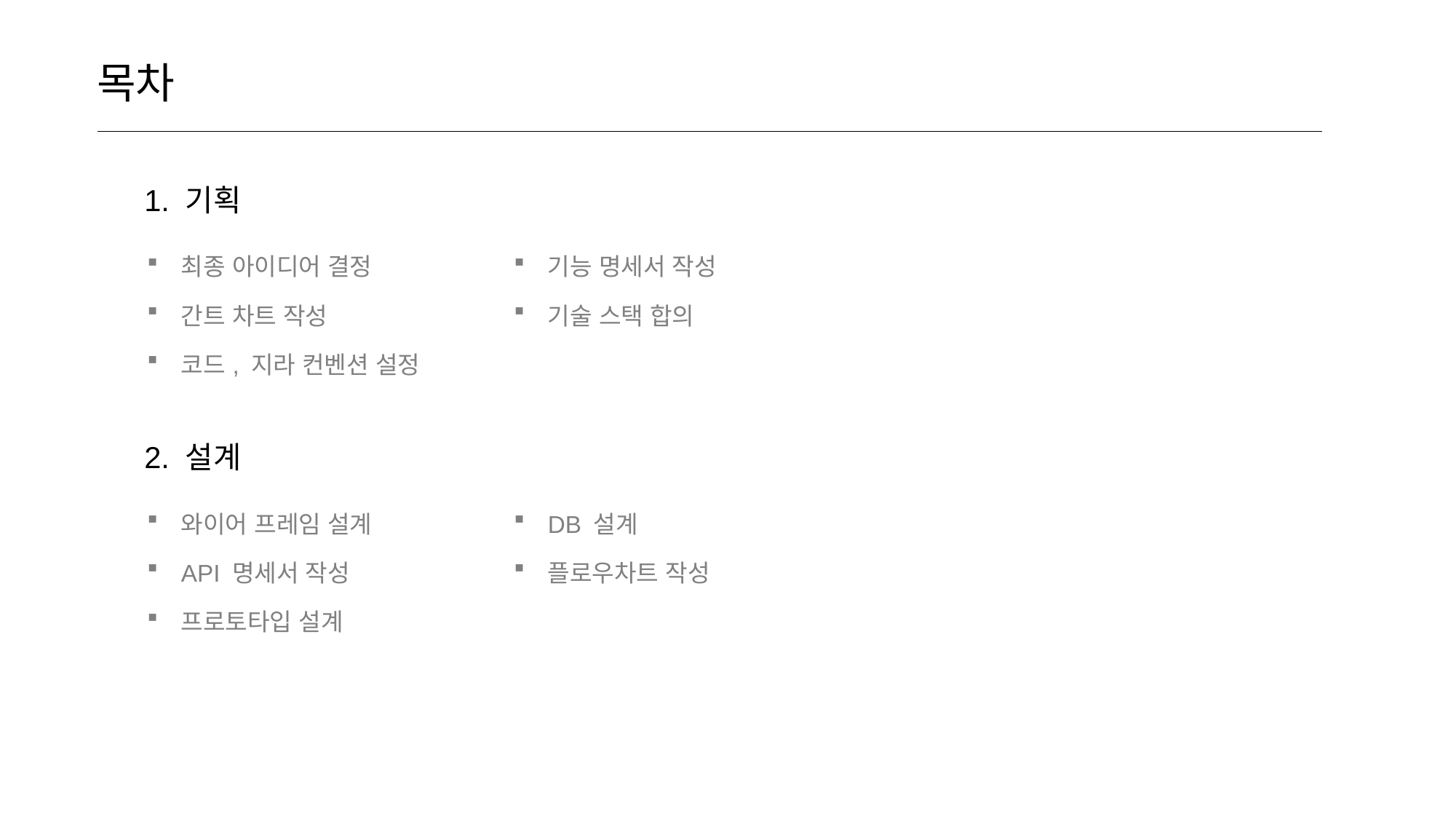

목차
1. 기획
| 최종 아이디어 결정 | 기능 명세서 작성 |
| --- | --- |
| 간트 차트 작성 | 기술 스택 합의 |
| 코드, 지라 컨벤션 설정 |  |
2. 설계
| 와이어 프레임 설계 | DB 설계 |
| --- | --- |
| API 명세서 작성 | 플로우차트 작성 |
| 프로토타입 설계 |  |